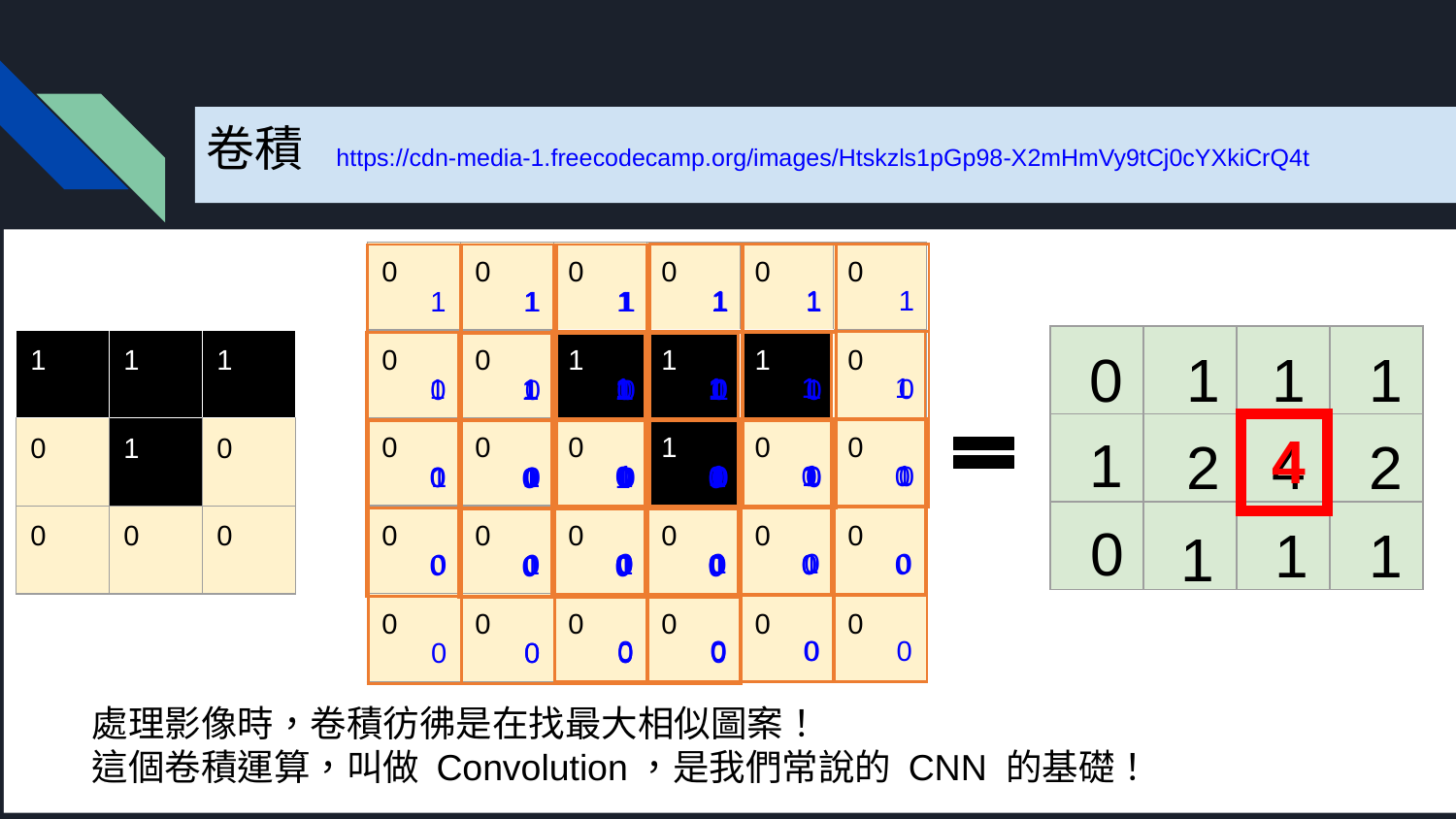

卷積  https://cdn-media-1.freecodecamp.org/images/Htskzls1pGp98-X2mHmVy9tCj0cYXkiCrQ4t

| 0 | 0 | 0 | 0 | 0 | 0 |
| --- | --- | --- | --- | --- | --- |
| 0 | 0 | 1 | 1 | 1 | 0 |
| 0 | 0 | 0 | 1 | 0 | 0 |
| 0 | 0 | 0 | 0 | 0 | 0 |
| 0 | 0 | 0 | 0 | 0 | 0 |
| 1 | 1 | 1 |
| --- | --- | --- |
| 0 | 1 | 0 |
| 0 | 0 | 0 |
| 1 | 1 | 1 |
| --- | --- | --- |
| 0 | 1 | 0 |
| 0 | 0 | 0 |
| 1 | 1 | 1 |
| --- | --- | --- |
| 0 | 1 | 0 |
| 0 | 0 | 0 |
| 1 | 1 | 1 |
| --- | --- | --- |
| 0 | 1 | 0 |
| 0 | 0 | 0 |
|  |  |  |  |
| --- | --- | --- | --- |
|  |  |  |  |
|  |  |  |  |
1
0
1
1
| 1 | 1 | 1 |
| --- | --- | --- |
| 0 | 1 | 0 |
| 0 | 0 | 0 |
| 1 | 1 | 1 |
| --- | --- | --- |
| 0 | 1 | 0 |
| 0 | 0 | 0 |
| 1 | 1 | 1 |
| --- | --- | --- |
| 0 | 1 | 0 |
| 0 | 0 | 0 |
| 1 | 1 | 1 |
| --- | --- | --- |
| 0 | 1 | 0 |
| 0 | 0 | 0 |
| 1 | 1 | 1 |
| --- | --- | --- |
| 0 | 1 | 0 |
| 0 | 0 | 0 |
1
| 4 |
| --- |
2
2
4
| 1 | 1 | 1 |
| --- | --- | --- |
| 0 | 1 | 0 |
| 0 | 0 | 0 |
| 1 | 1 | 1 |
| --- | --- | --- |
| 0 | 1 | 0 |
| 0 | 0 | 0 |
| 1 | 1 | 1 |
| --- | --- | --- |
| 0 | 1 | 0 |
| 0 | 0 | 0 |
| 1 | 1 | 1 |
| --- | --- | --- |
| 0 | 1 | 0 |
| 0 | 0 | 0 |

0
1
1
1
處理影像時，卷積彷彿是在找最大相似圖案！
這個卷積運算，叫做 Convolution，是我們常說的 CNN 的基礎！